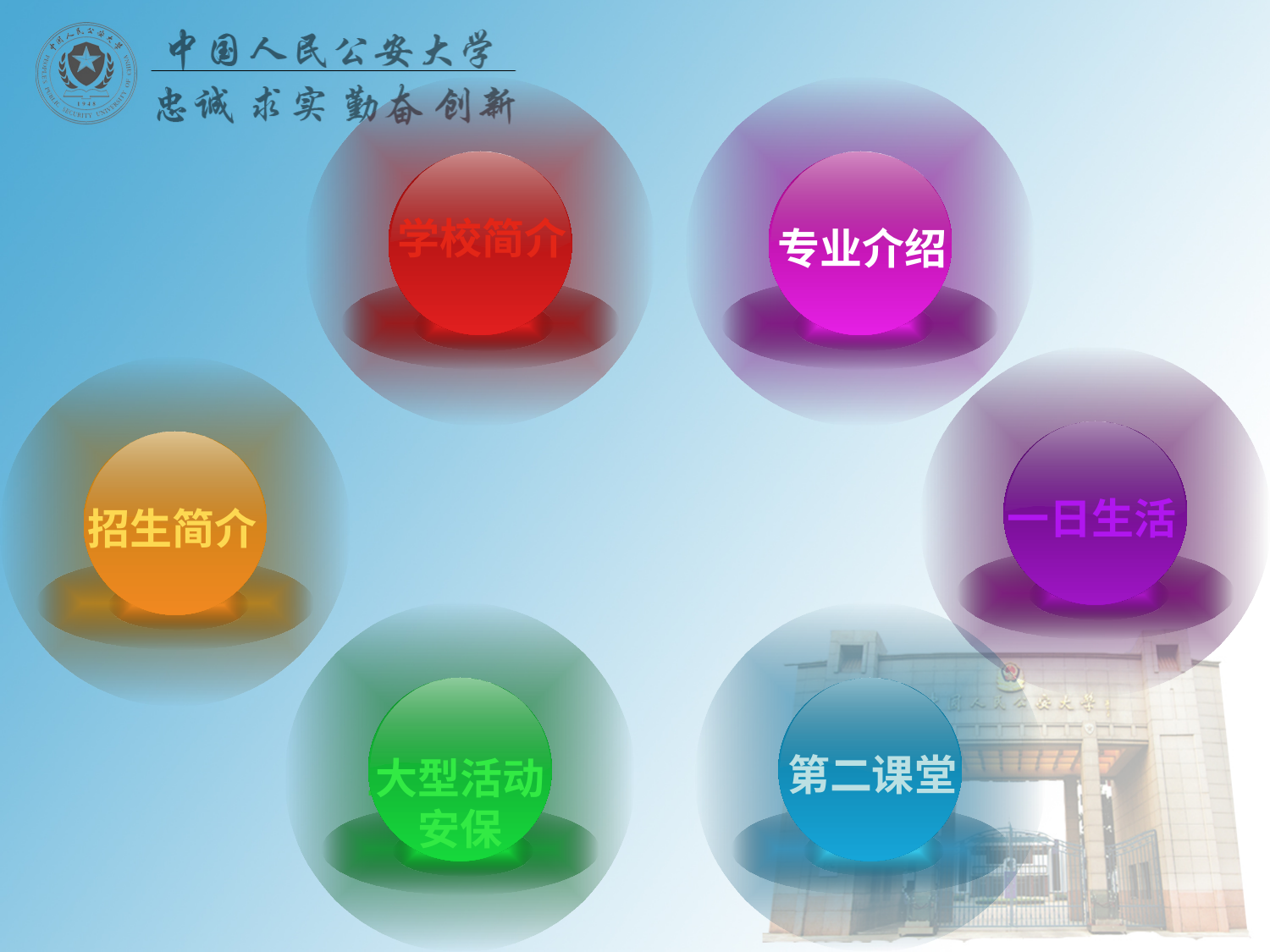

学校简介

专业介绍
学校简介

专业介绍

一日生活

招生简介
一日生活
招生简介

大型活动安保

第二课堂
课外活动
业务实习